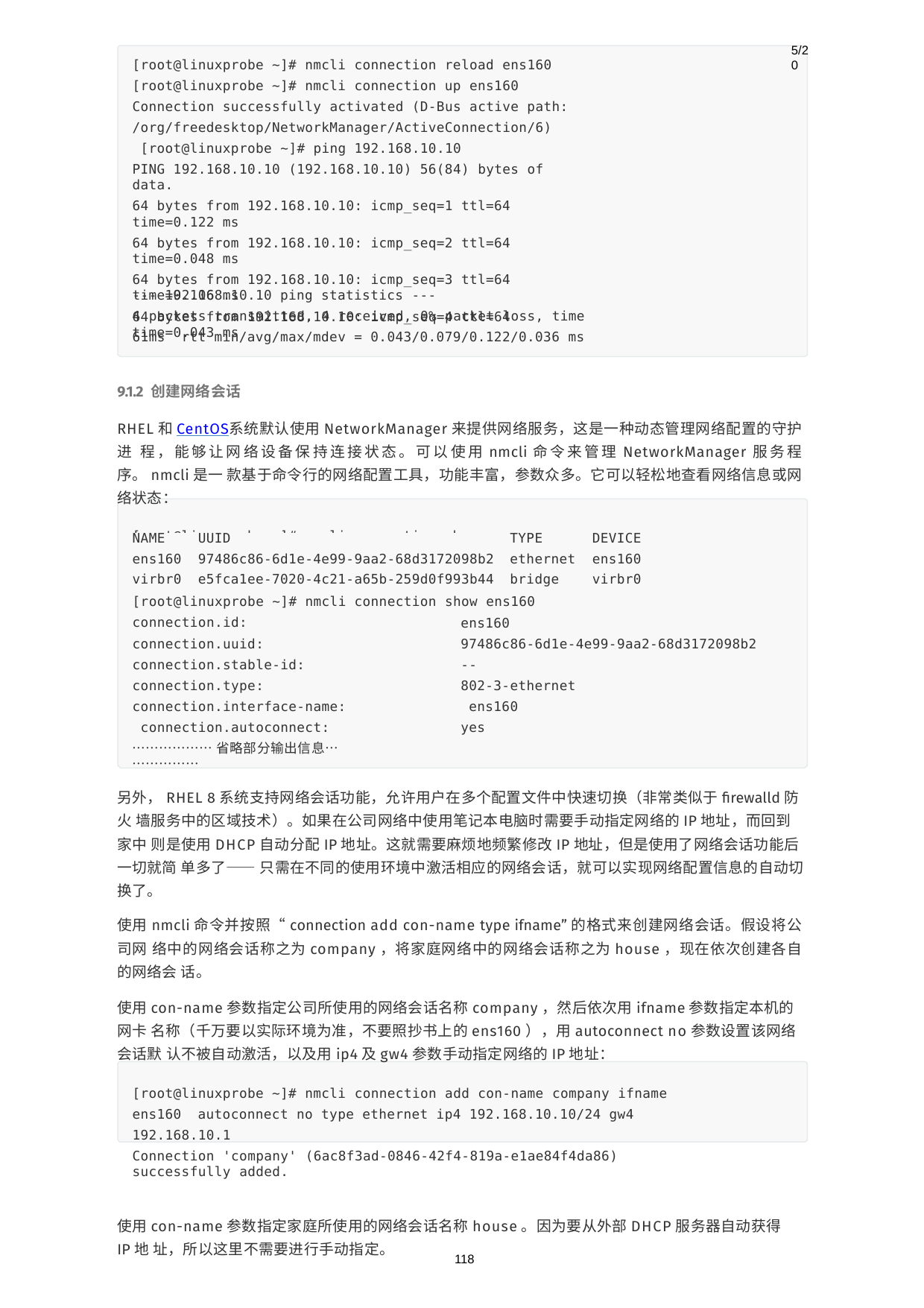

5/20

[root@linuxprobe ~]# nmcli connection reload ens160  [root@linuxprobe ~]# nmcli connection up ens160  Connection successfully activated (D-Bus active path:
/org/freedesktop/NetworkManager/ActiveConnection/6)  [root@linuxprobe ~]# ping 192.168.10.10
PING 192.168.10.10 (192.168.10.10) 56(84) bytes of data.
64 bytes from 192.168.10.10: icmp_seq=1 ttl=64 time=0.122 ms
64 bytes from 192.168.10.10: icmp_seq=2 ttl=64 time=0.048 ms
64 bytes from 192.168.10.10: icmp_seq=3 ttl=64 time=0.106 ms
64 bytes from 192.168.10.10: icmp_seq=4 ttl=64 time=0.043 ms
--- 192.168.10.10 ping statistics ---
4 packets transmitted, 4 received, 0% packet loss, time 61ms  rtt min/avg/max/mdev = 0.043/0.079/0.122/0.036 ms

9.1.2 创建网络会话
RHEL和CentOS系统默认使用NetworkManager来提供网络服务，这是一种动态管理网络配置的守护进 程，能够让网络设备保持连接状态。可以使用nmcli命令来管理NetworkManager服务程序。nmcli是一 款基于命令行的网络配置工具，功能丰富，参数众多。它可以轻松地查看网络信息或网络状态：

[root@linuxprobe ~]# nmcli connection show

| NAME | UUID | TYPE | DEVICE |
| --- | --- | --- | --- |
| ens160 | 97486c86-6d1e-4e99-9aa2-68d3172098b2 | ethernet | ens160 |
| virbr0 | e5fca1ee-7020-4c21-a65b-259d0f993b44 | bridge | virbr0 |
[root@linuxprobe ~]# nmcli connection show ens160
connection.id:  connection.uuid:  connection.stable-id:  connection.type:  connection.interface-name:  connection.autoconnect:
………………省略部分输出信息………………
ens160
97486c86-6d1e-4e99-9aa2-68d3172098b2
--
802-3-ethernet  ens160
yes
另外，RHEL 8系统支持网络会话功能，允许用户在多个配置文件中快速切换（非常类似于firewalld防火 墙服务中的区域技术）。如果在公司网络中使用笔记本电脑时需要手动指定网络的IP地址，而回到家中 则是使用DHCP自动分配IP地址。这就需要麻烦地频繁修改IP地址，但是使用了网络会话功能后一切就简 单多了——只需在不同的使用环境中激活相应的网络会话，就可以实现网络配置信息的自动切换了。
使用nmcli命令并按照“connection add con-name type ifname”的格式来创建网络会话。假设将公司网 络中的网络会话称之为company，将家庭网络中的网络会话称之为house，现在依次创建各自的网络会 话。
使用con-name参数指定公司所使用的网络会话名称company，然后依次用ifname参数指定本机的网卡 名称（千万要以实际环境为准，不要照抄书上的ens160），用autoconnect no参数设置该网络会话默 认不被自动激活，以及用ip4及gw4参数手动指定网络的IP地址：

[root@linuxprobe ~]# nmcli connection add con-name company ifname ens160  autoconnect no type ethernet ip4 192.168.10.10/24 gw4 192.168.10.1
Connection 'company' (6ac8f3ad-0846-42f4-819a-e1ae84f4da86) successfully added.

使用con-name参数指定家庭所使用的网络会话名称house。因为要从外部DHCP服务器自动获得IP地 址，所以这里不需要进行手动指定。

118